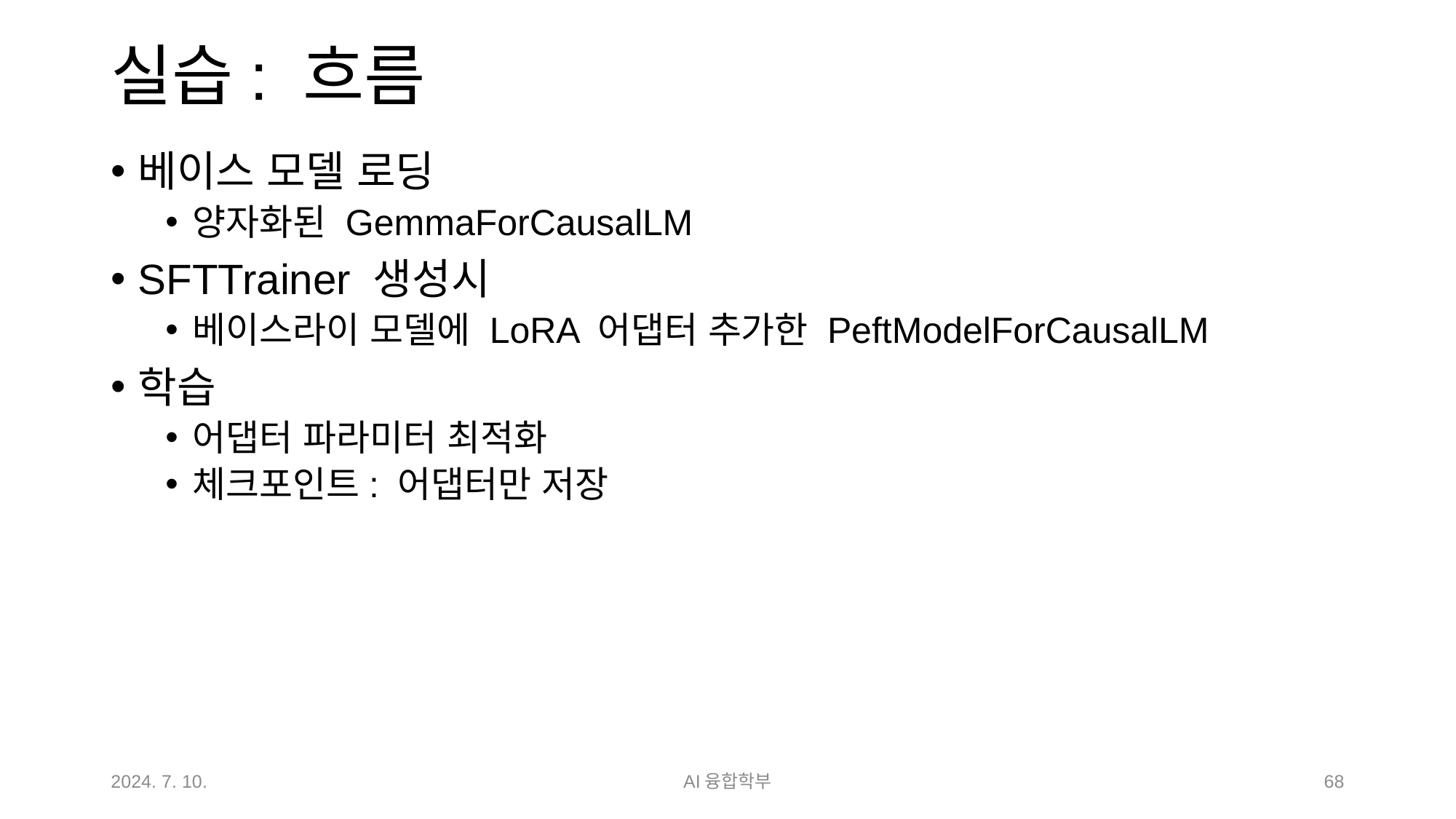

# 실습: 흐름
베이스 모델 로딩
양자화된 GemmaForCausalLM
SFTTrainer 생성시
베이스라이 모델에 LoRA 어댑터 추가한 PeftModelForCausalLM
학습
어댑터 파라미터 최적화
체크포인트: 어댑터만 저장

2024. 7. 10.
AI융합학부
68